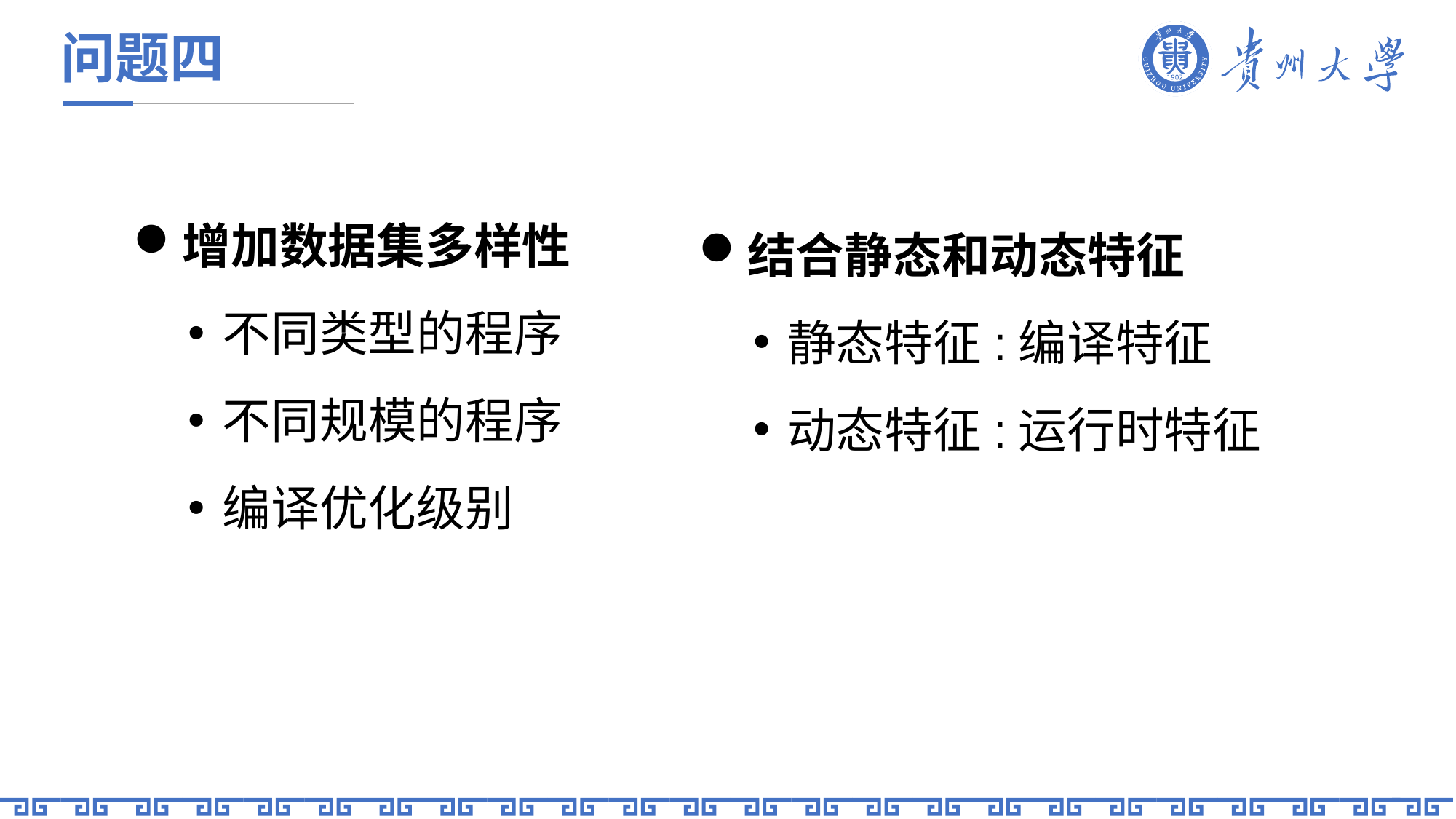

问题四

增加数据集多样性
不同类型的程序
不同规模的程序
编译优化级别

结合静态和动态特征
静态特征:编译特征
动态特征:运行时特征
36